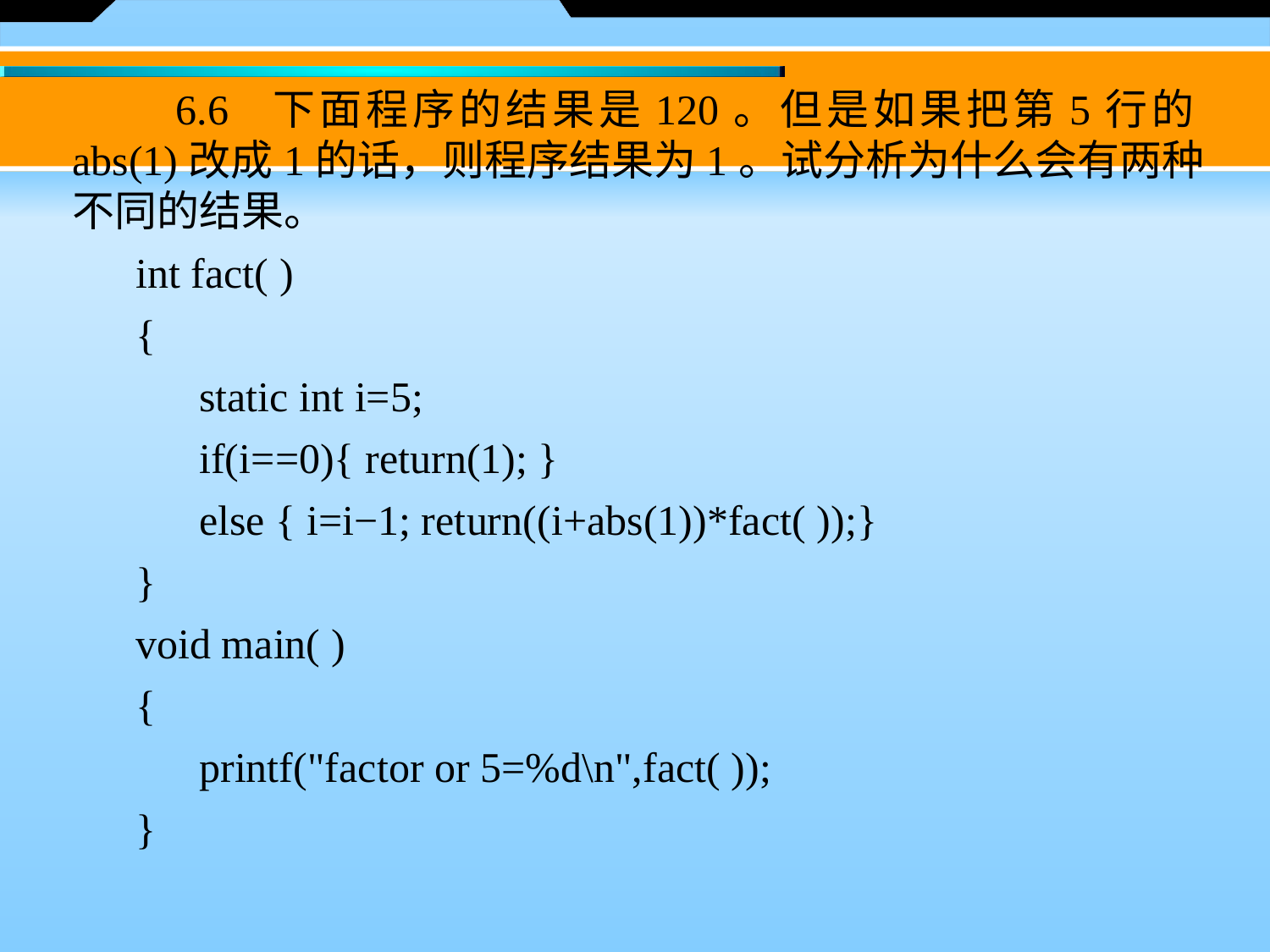

6.6  下面程序的结果是120。但是如果把第5行的abs(1)改成1的话，则程序结果为1。试分析为什么会有两种不同的结果。
int fact( )
{
static int i=5;
if(i==0){ return(1); }
else { i=i−1; return((i+abs(1))*fact( ));}
}
void main( )
{
printf("factor or 5=%d\n",fact( ));
}